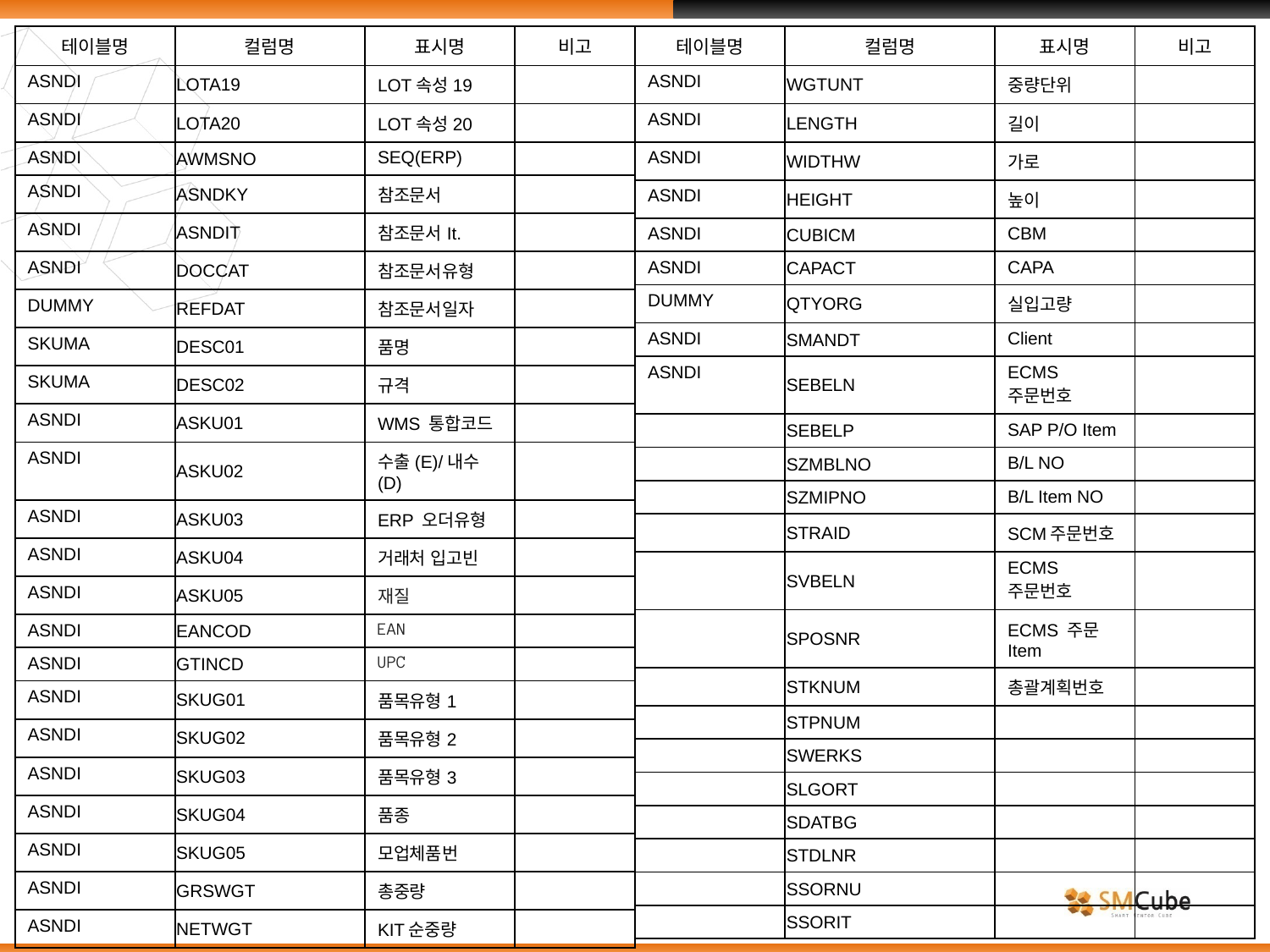

| 테이블명 | 컬럼명 | 표시명 | 비고 |
| --- | --- | --- | --- |
| ASNDI | LOTA19 | LOT속성19 |  |
| ASNDI | LOTA20 | LOT속성20 |  |
| ASNDI | AWMSNO | SEQ(ERP) |  |
| ASNDI | ASNDKY | 참조문서 |  |
| ASNDI | ASNDIT | 참조문서It. |  |
| ASNDI | DOCCAT | 참조문서유형 |  |
| DUMMY | REFDAT | 참조문서일자 |  |
| SKUMA | DESC01 | 품명 |  |
| SKUMA | DESC02 | 규격 |  |
| ASNDI | ASKU01 | WMS 통합코드 |  |
| ASNDI | ASKU02 | 수출(E)/내수(D) |  |
| ASNDI | ASKU03 | ERP 오더유형 |  |
| ASNDI | ASKU04 | 거래처 입고빈 |  |
| ASNDI | ASKU05 | 재질 |  |
| ASNDI | EANCOD | EAN |  |
| ASNDI | GTINCD | UPC |  |
| ASNDI | SKUG01 | 품목유형1 |  |
| ASNDI | SKUG02 | 품목유형2 |  |
| ASNDI | SKUG03 | 품목유형3 |  |
| ASNDI | SKUG04 | 품종 |  |
| ASNDI | SKUG05 | 모업체품번 |  |
| ASNDI | GRSWGT | 총중량 |  |
| ASNDI | NETWGT | KIT순중량 |  |
| 테이블명 | 컬럼명 | 표시명 | 비고 |
| --- | --- | --- | --- |
| ASNDI | WGTUNT | 중량단위 |  |
| ASNDI | LENGTH | 길이 |  |
| ASNDI | WIDTHW | 가로 |  |
| ASNDI | HEIGHT | 높이 |  |
| ASNDI | CUBICM | CBM |  |
| ASNDI | CAPACT | CAPA |  |
| DUMMY | QTYORG | 실입고량 |  |
| ASNDI | SMANDT | Client |  |
| ASNDI | SEBELN | ECMS 주문번호 |  |
|  | SEBELP | SAP P/O Item |  |
|  | SZMBLNO | B/L NO |  |
|  | SZMIPNO | B/L Item NO |  |
|  | STRAID | SCM주문번호 |  |
|  | SVBELN | ECMS 주문번호 |  |
|  | SPOSNR | ECMS 주문Item |  |
|  | STKNUM | 총괄계획번호 |  |
|  | STPNUM |  |  |
|  | SWERKS |  |  |
|  | SLGORT |  |  |
|  | SDATBG |  |  |
|  | STDLNR |  |  |
|  | SSORNU |  |  |
|  | SSORIT |  |  |